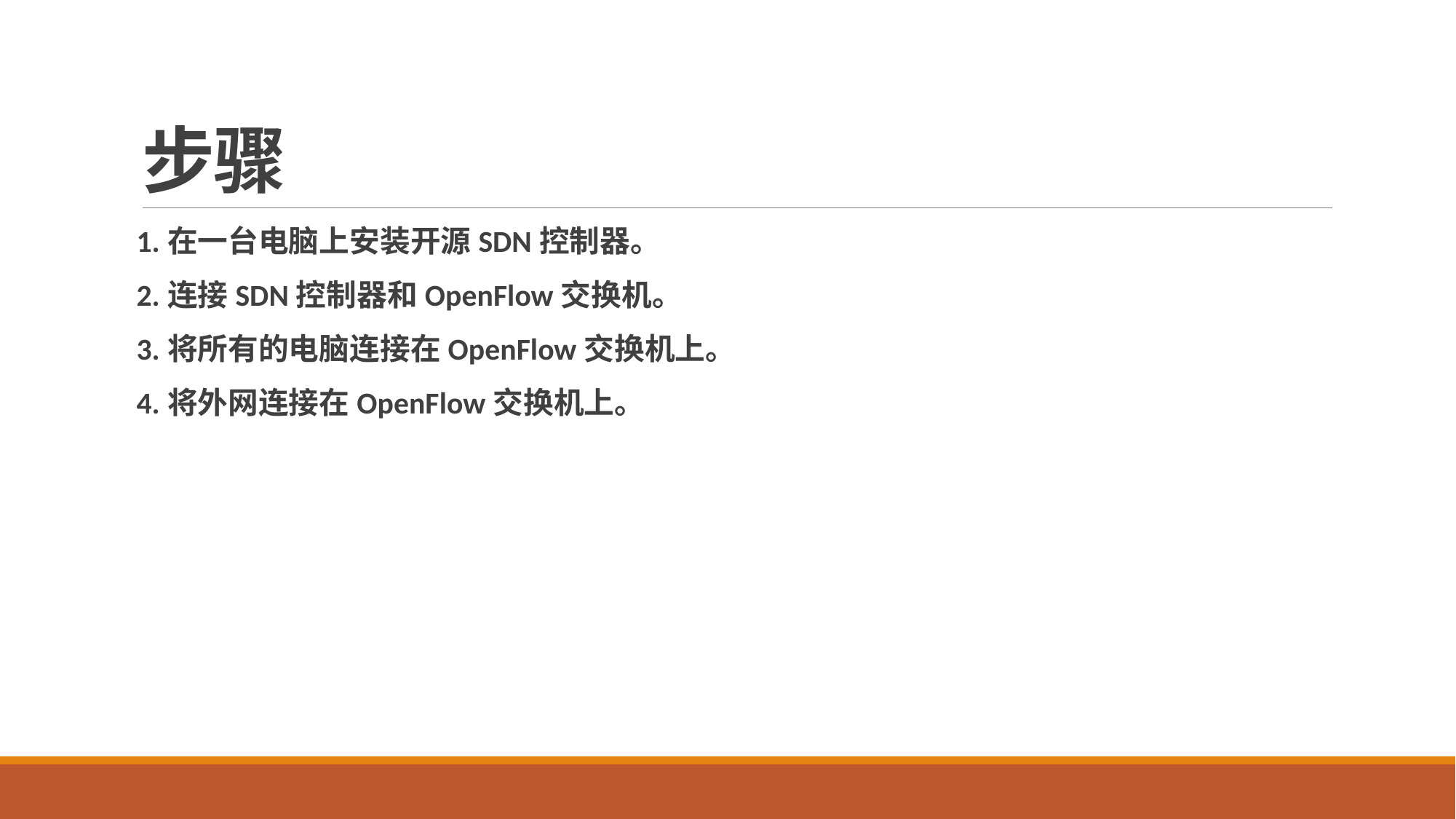

# 步骤
1.在一台电脑上安装开源SDN控制器。
2.连接SDN控制器和OpenFlow交换机。
3.将所有的电脑连接在OpenFlow交换机上。
4.将外网连接在OpenFlow交换机上。